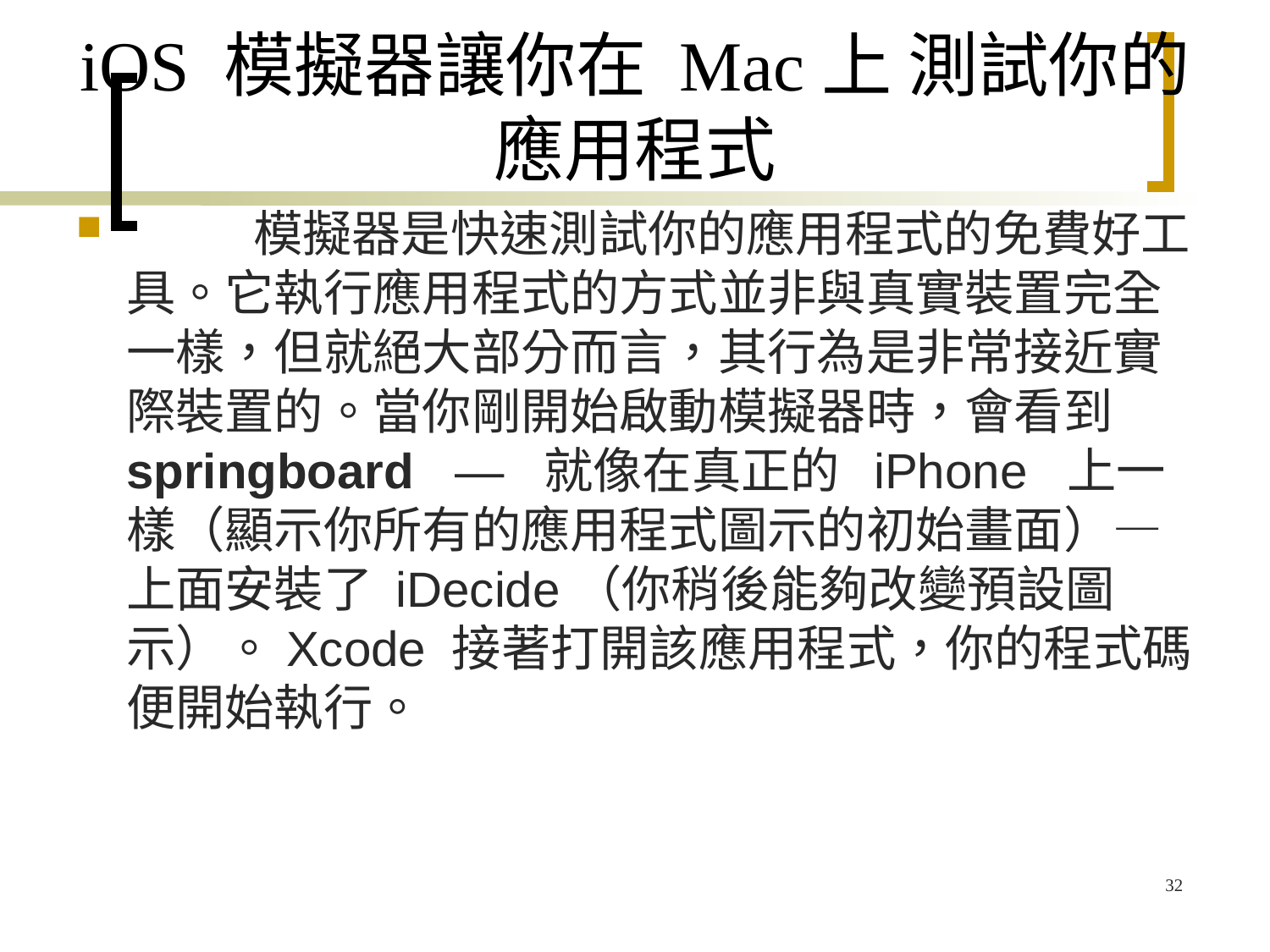

# iOS 模擬器讓你在 Mac上 測試你的應用程式
	模擬器是快速測試你的應用程式的免費好工具。它執行應用程式的方式並非與真實裝置完全一樣，但就絕大部分而言，其行為是非常接近實際裝置的。當你剛開始啟動模擬器時，會看到 springboard   —  就像在真正的  iPhone  上一樣（顯示你所有的應用程式圖示的初始畫面）— 上面安裝了 iDecide（你稍後能夠改變預設圖示）。Xcode 接著打開該應用程式，你的程式碼便開始執行。
32